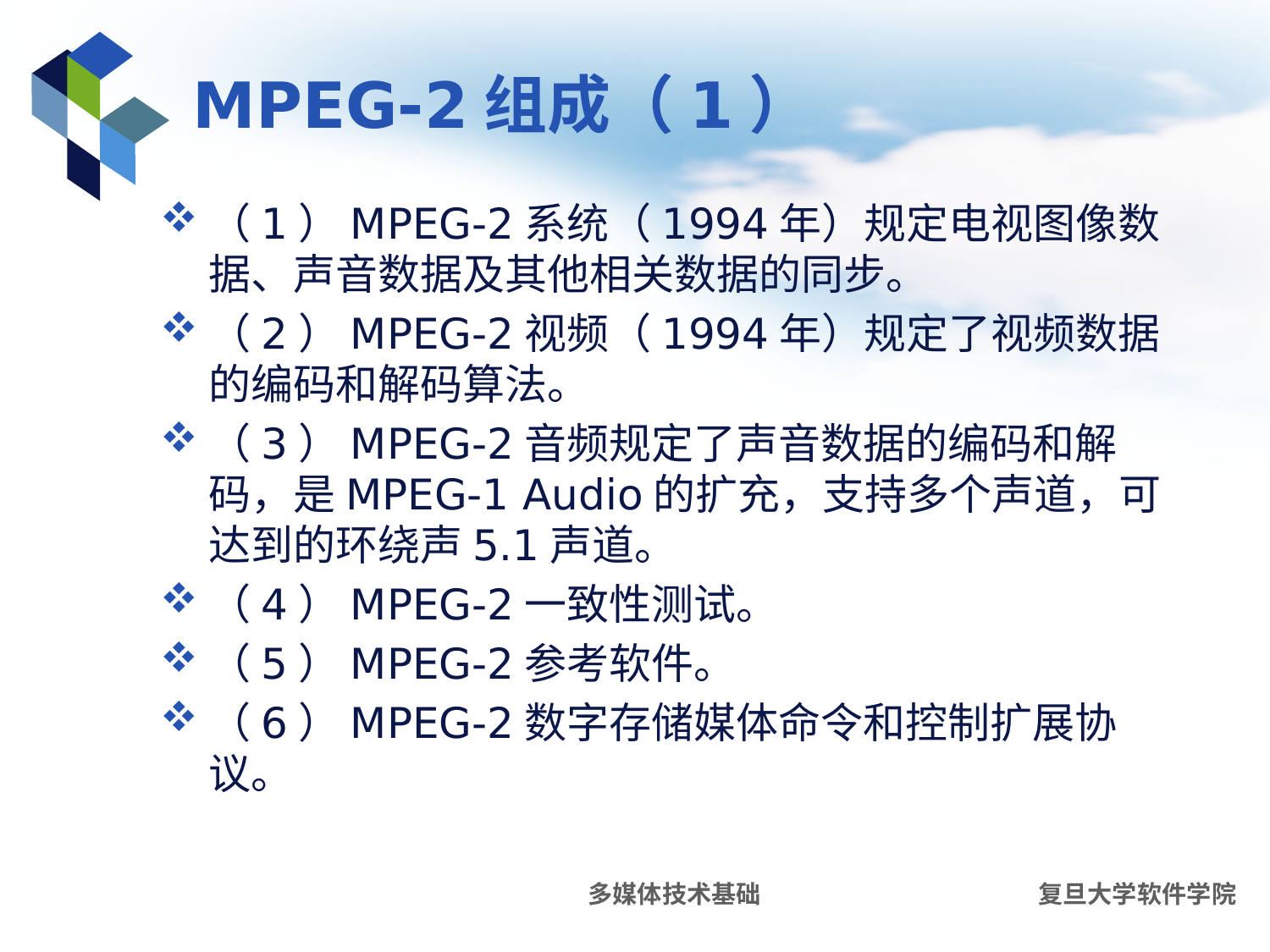

# MPEG-2组成（1）
（1）MPEG-2系统（1994年）规定电视图像数据、声音数据及其他相关数据的同步。
（2）MPEG-2视频（1994年）规定了视频数据的编码和解码算法。
（3）MPEG-2音频规定了声音数据的编码和解码，是MPEG-1 Audio的扩充，支持多个声道，可达到的环绕声5.1声道。
（4）MPEG-2一致性测试。
（5）MPEG-2参考软件。
（6）MPEG-2数字存储媒体命令和控制扩展协议。
多媒体技术基础